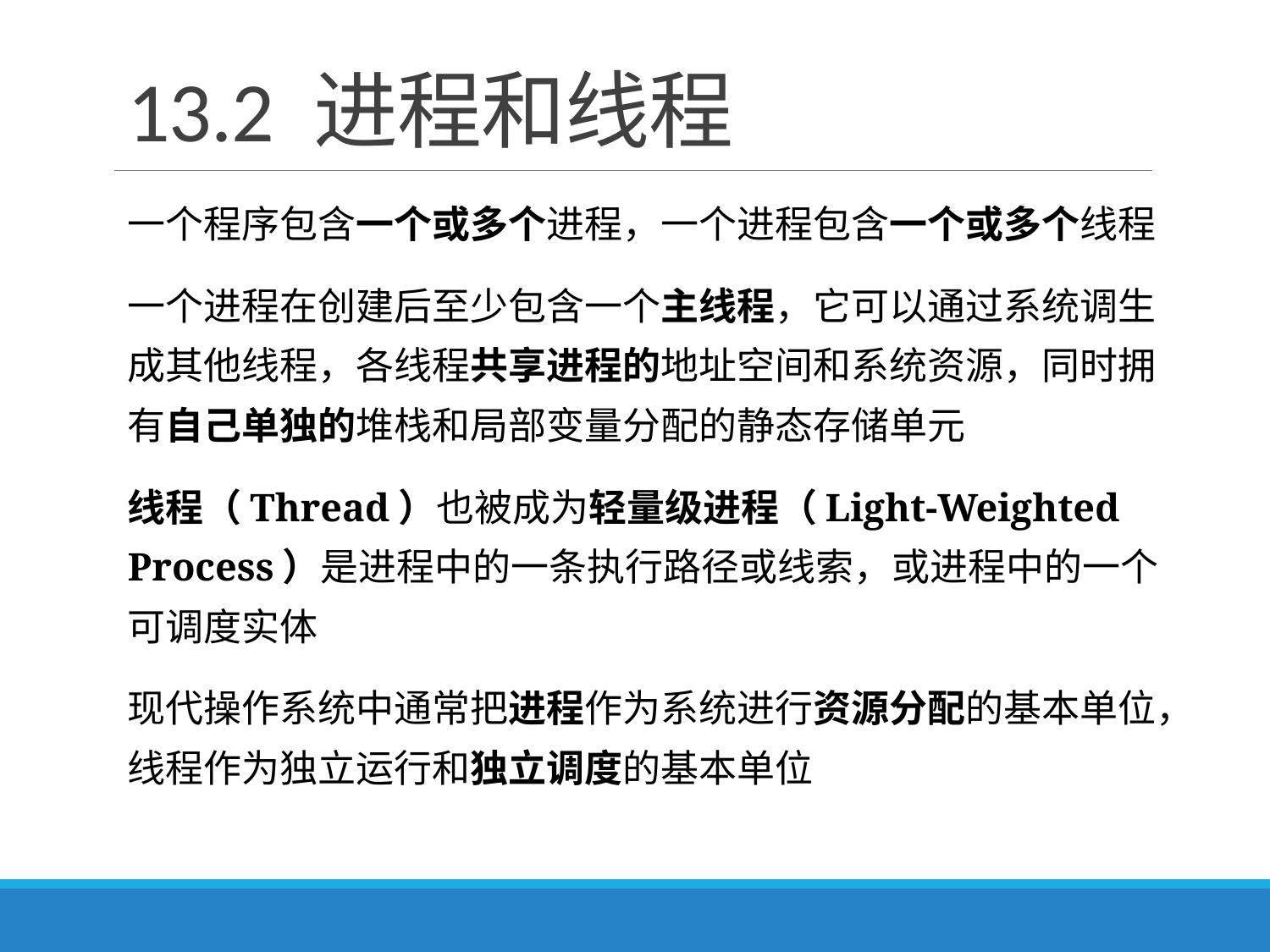

# 13.2 进程和线程

一个程序包含一个或多个进程，一个进程包含一个或多个线程
一个进程在创建后至少包含一个主线程，它可以通过系统调生成其他线程，各线程共享进程的地址空间和系统资源，同时拥有自己单独的堆栈和局部变量分配的静态存储单元
线程（Thread）也被成为轻量级进程（Light-Weighted Process）是进程中的一条执行路径或线索，或进程中的一个可调度实体
现代操作系统中通常把进程作为系统进行资源分配的基本单位，线程作为独立运行和独立调度的基本单位